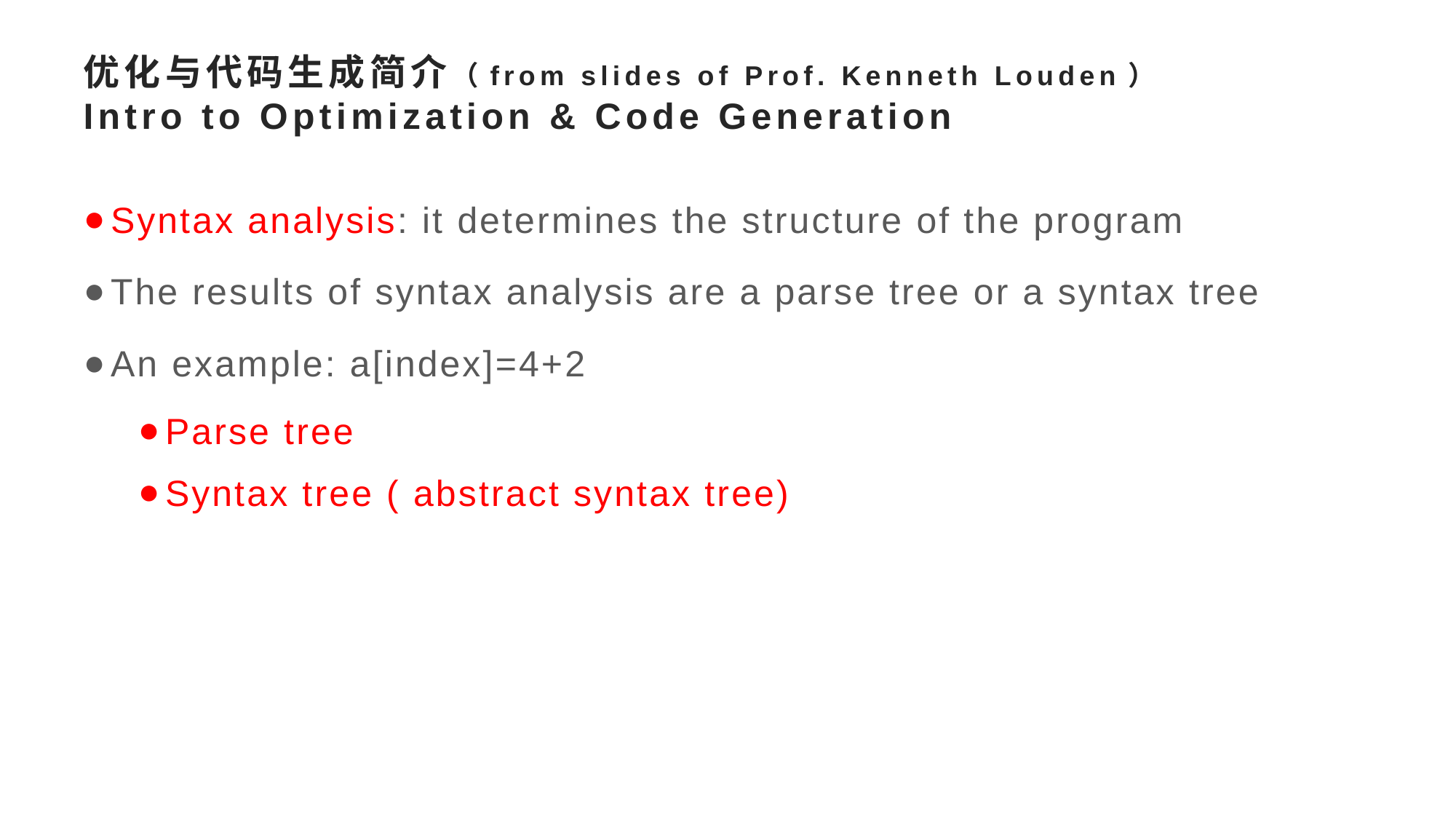

# 优化与代码生成简介（from slides of Prof. Kenneth Louden） Intro to Optimization & Code Generation
Syntax analysis: it determines the structure of the program
The results of syntax analysis are a parse tree or a syntax tree
An example: a[index]=4+2
Parse tree
Syntax tree ( abstract syntax tree)

40